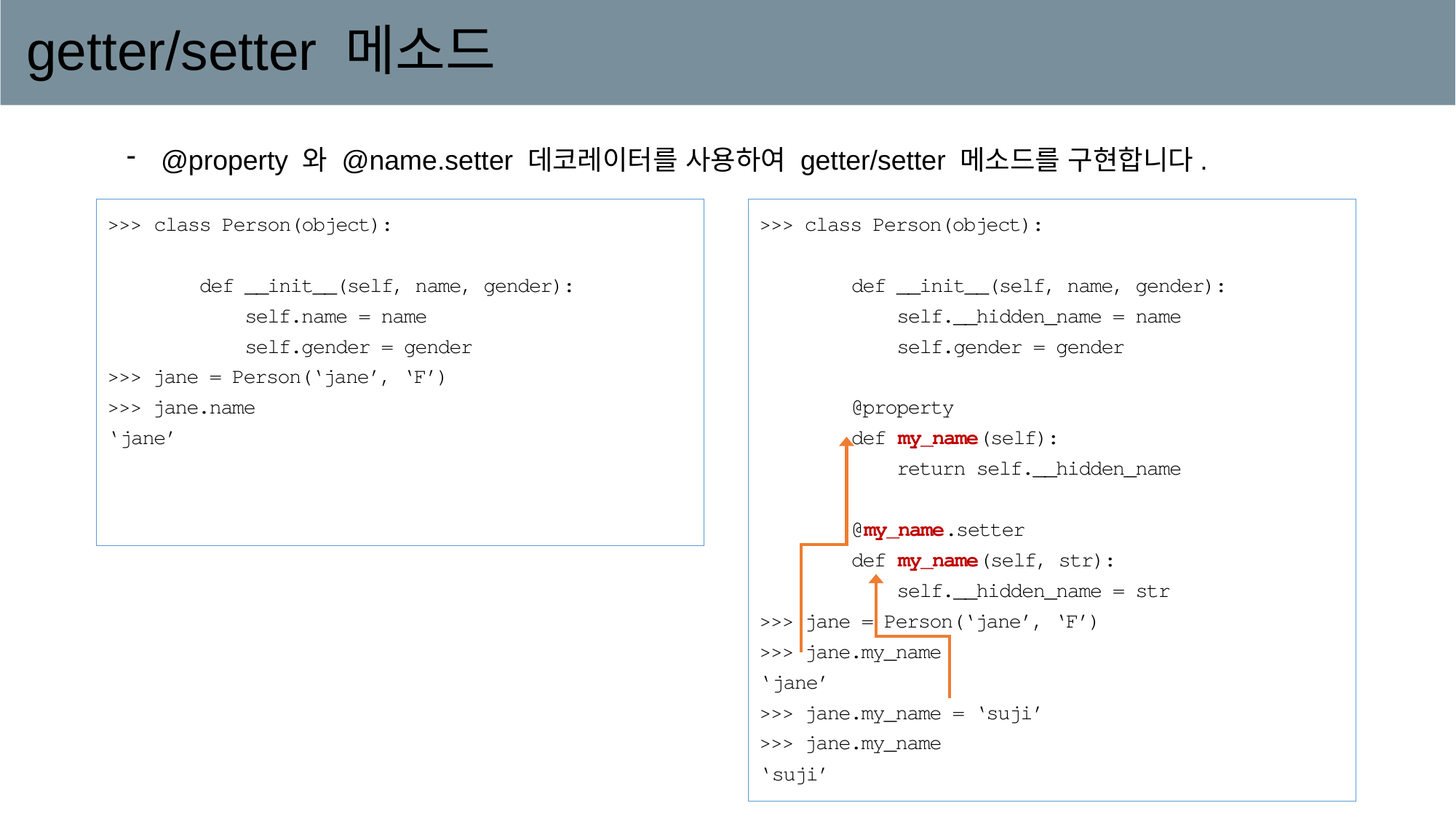

# getter/setter 메소드
@property 와 @name.setter 데코레이터를 사용하여 getter/setter 메소드를 구현합니다.
>>> class Person(object):

        def __init__(self, name, gender):
            self.__hidden_name = name
            self.gender = gender

        @property
        def my_name(self):
            return self.__hidden_name

        @my_name.setter
        def my_name(self, str):
            self.__hidden_name = str
>>> jane = Person(‘jane’, ‘F’)
>>> jane.my_name
‘jane’
>>> jane.my_name = ‘suji’
>>> jane.my_name
‘suji’
>>> class Person(object):

        def __init__(self, name, gender):
            self.name = name
            self.gender = gender
>>> jane = Person(‘jane’, ‘F’)
>>> jane.name
‘jane’